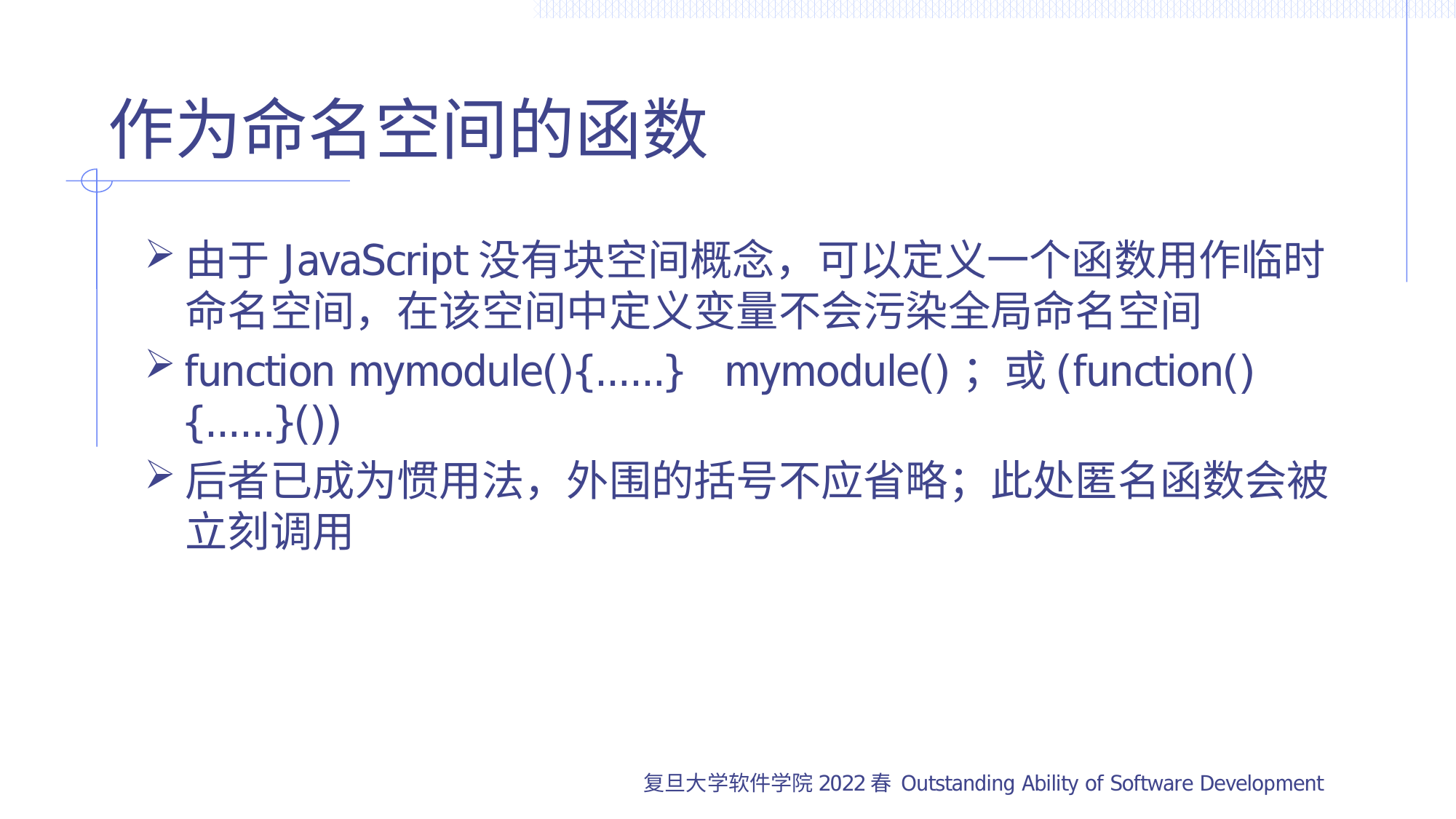

# 作为命名空间的函数
由于JavaScript没有块空间概念，可以定义一个函数用作临时命名空间，在该空间中定义变量不会污染全局命名空间
function mymodule(){……}   mymodule()；或(function(){……}())
后者已成为惯用法，外围的括号不应省略；此处匿名函数会被立刻调用